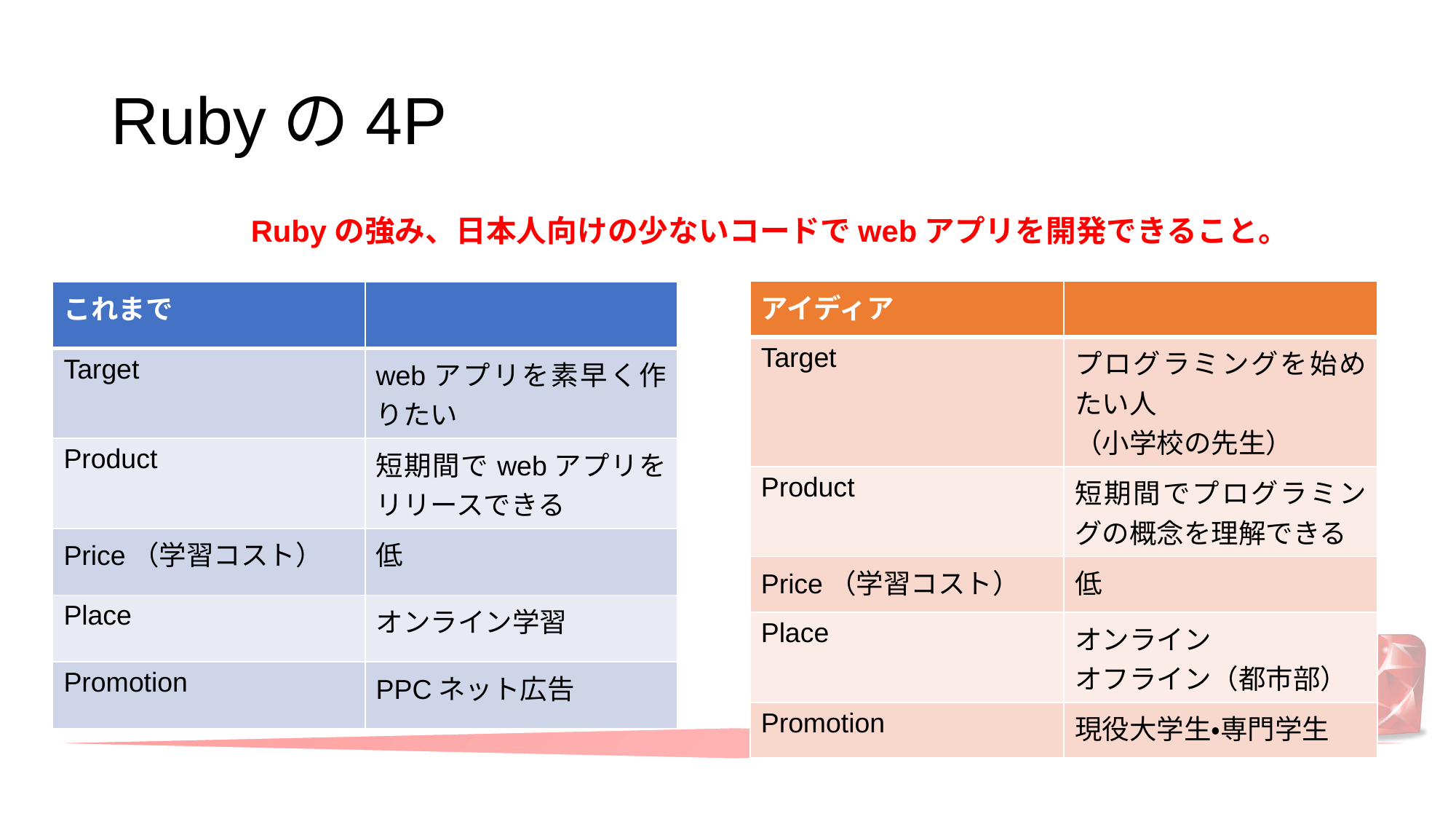

# Rubyの4P
Rubyの強み、日本人向けの少ないコードでwebアプリを開発できること。
| アイディア |  |
| --- | --- |
| Target | プログラミングを始めたい人 （小学校の先生） |
| Product | 短期間でプログラミングの概念を理解できる |
| Price（学習コスト） | 低 |
| Place | オンライン オフライン（都市部） |
| Promotion | 現役大学生・専門学生 |
| これまで |  |
| --- | --- |
| Target | webアプリを素早く作りたい |
| Product | 短期間でwebアプリをリリースできる |
| Price（学習コスト） | 低 |
| Place | オンライン学習 |
| Promotion | PPCネット広告 |